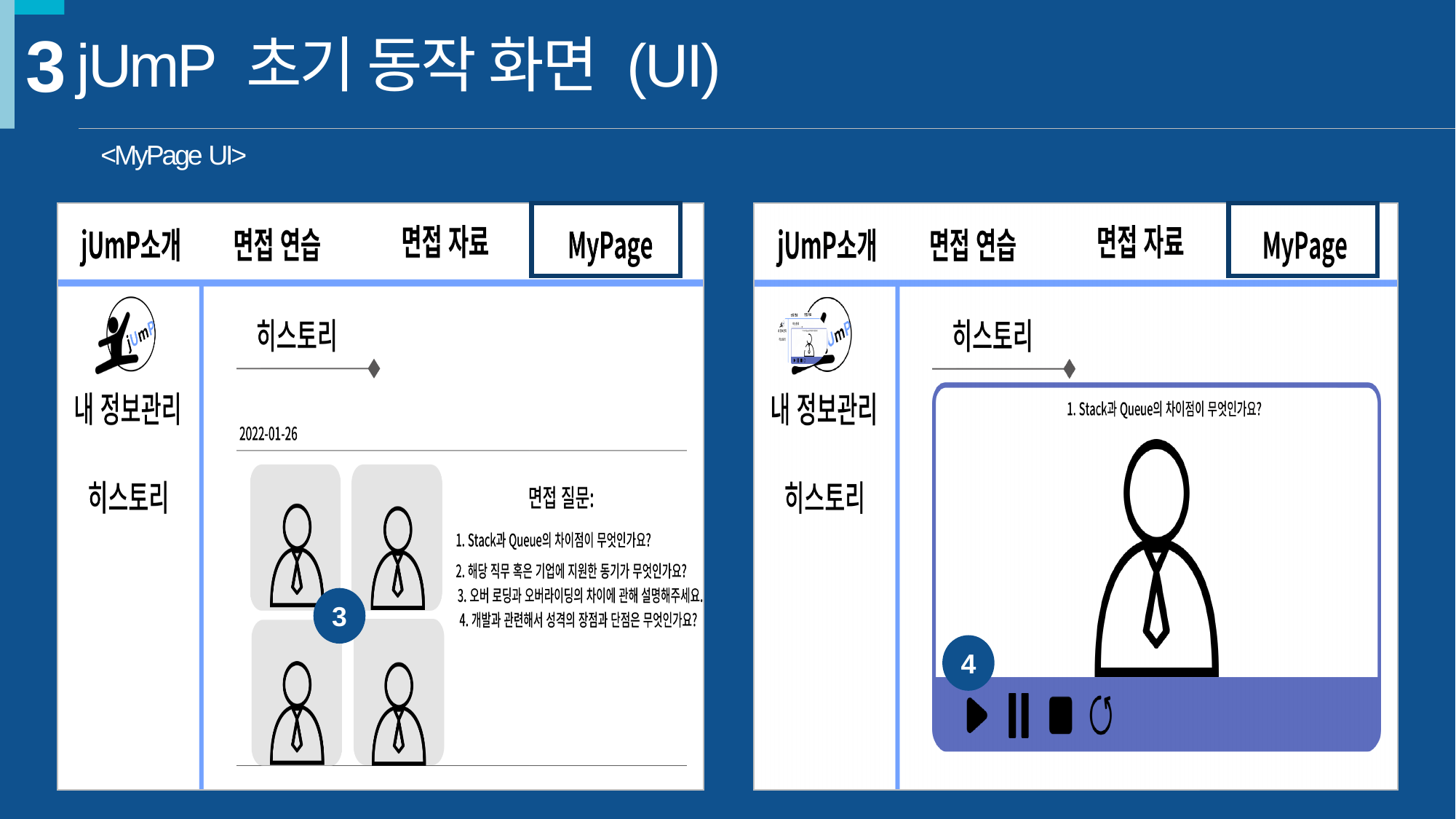

3
jUmP 초기 동작 화면 (UI)
<MyPage UI>

2

3
4